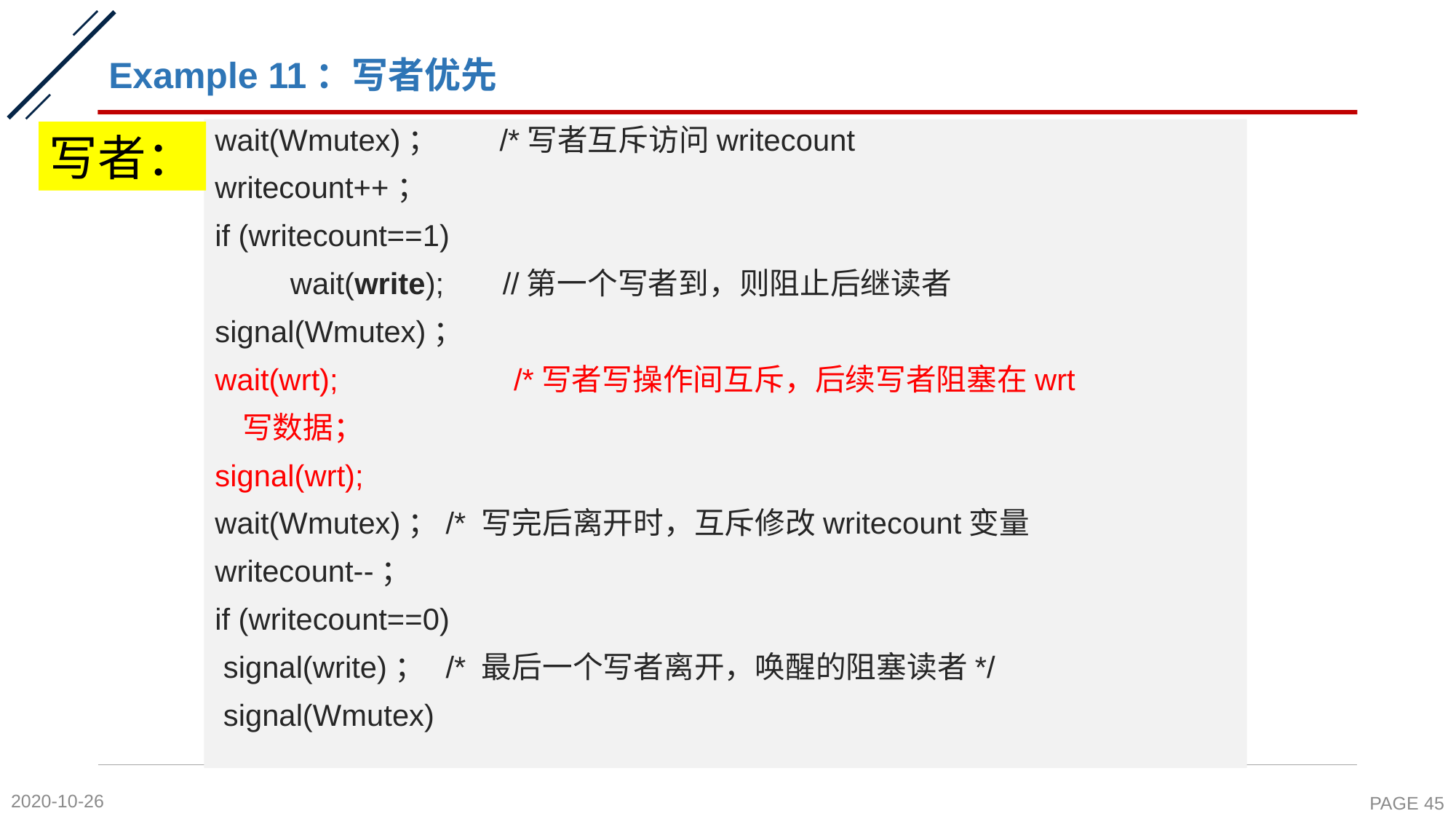

# Example 11：写者优先
wait(Wmutex)；        /*写者互斥访问writecount
writecount++；
if (writecount==1)
         wait(write);       //第一个写者到，则阻止后继读者
signal(Wmutex)；
wait(wrt);                     /*写者写操作间互斥，后续写者阻塞在wrt
   写数据；
signal(wrt);
wait(Wmutex)；/* 写完后离开时，互斥修改writecount变量
writecount--；
if (writecount==0)
 signal(write)；  /* 最后一个写者离开，唤醒的阻塞读者*/
 signal(Wmutex)
写者：
2020-10-26
PAGE 45